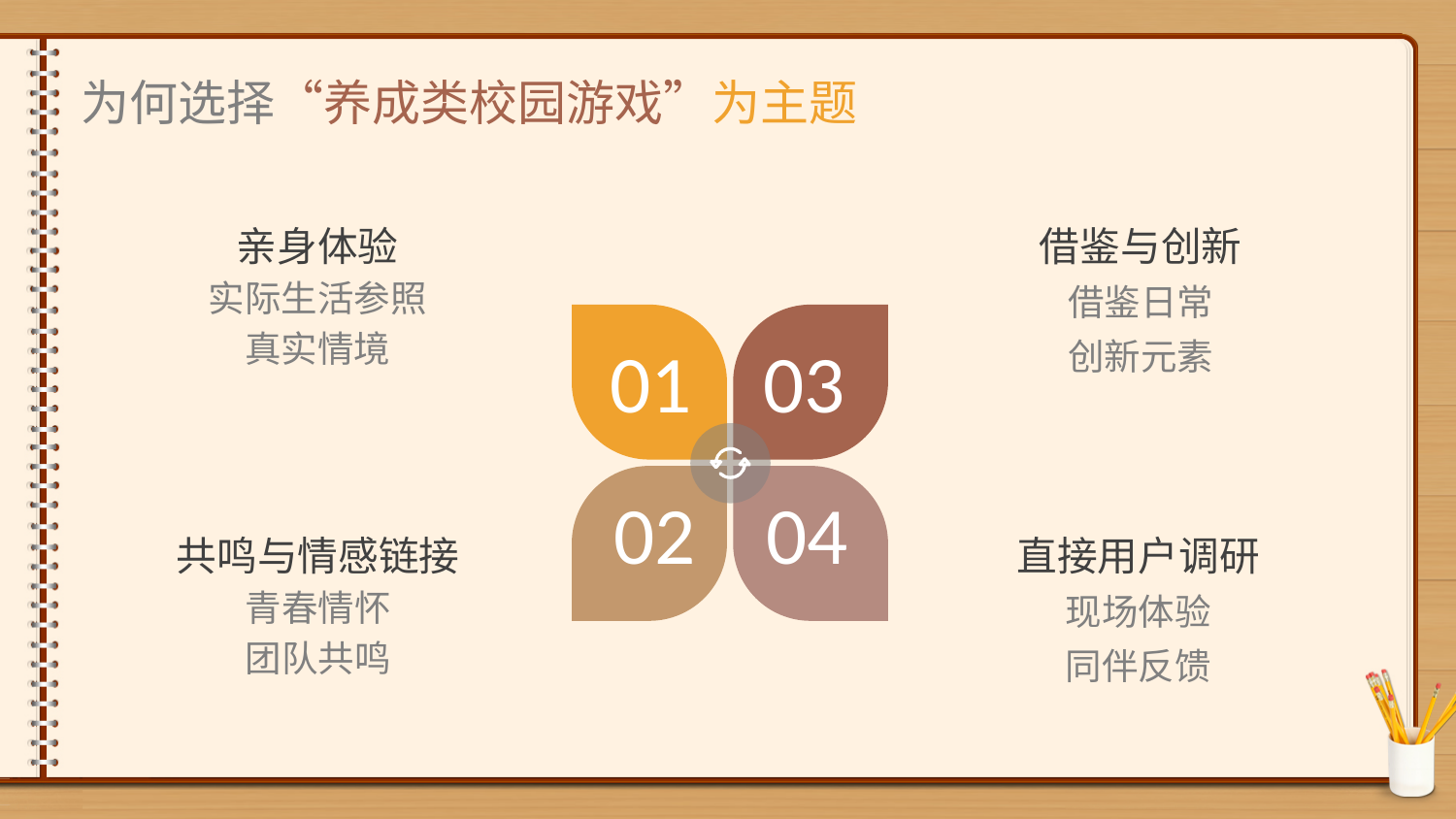

为何选择“养成类校园游戏”为主题
亲身体验
实际生活参照
真实情境
借鉴与创新
借鉴日常
创新元素

01
03

02
04
共鸣与情感链接
青春情怀
团队共鸣
直接用户调研
现场体验
同伴反馈